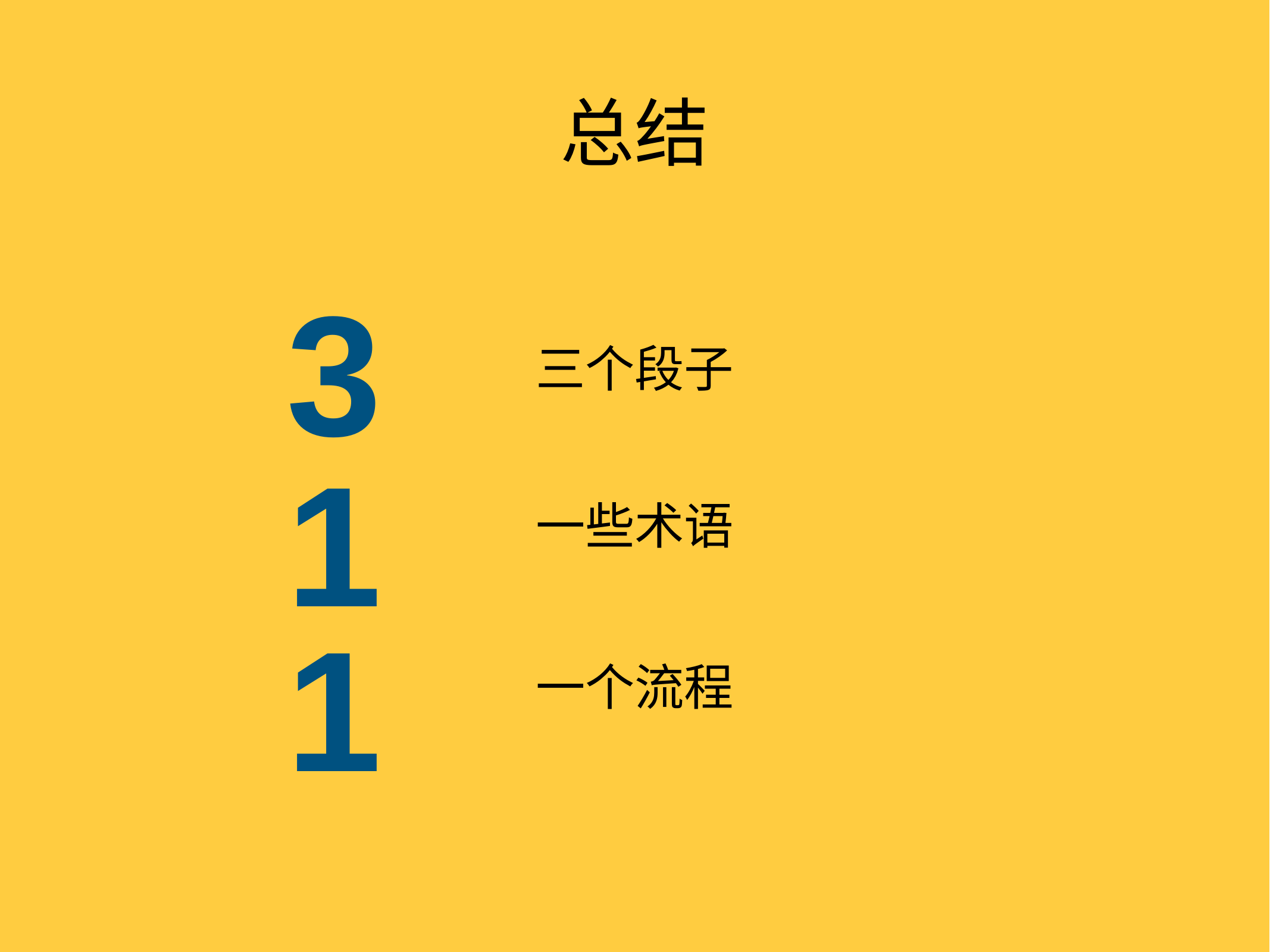

总结
3
三个段子
1
一些术语
1
一个流程